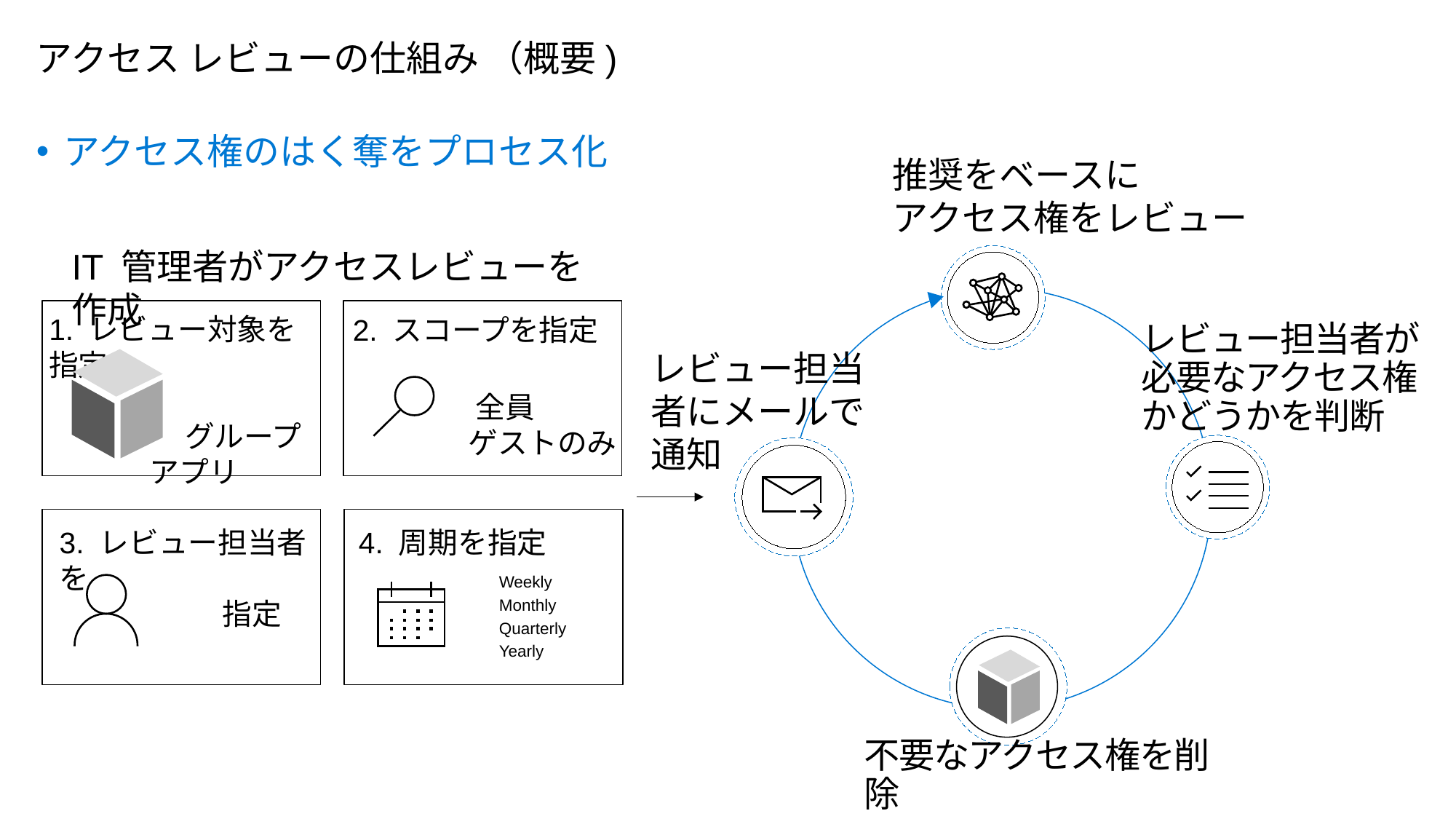

# アクセス レビューの仕組み （概要)
アクセス権のはく奪をプロセス化

推奨をベースに
アクセス権をレビュー

IT 管理者がアクセスレビューを作成

1. レビュー対象を指定
	    グループ
               アプリ
2. スコープを指定
	 全員
	 ゲストのみ
レビュー担当者が
必要なアクセス権
かどうかを判断
レビュー担当者にメールで通知

3. レビュー担当者を
           　　　指定
4. 周期を指定
Weekly
Monthly
Quarterly
Yearly

不要なアクセス権を削除